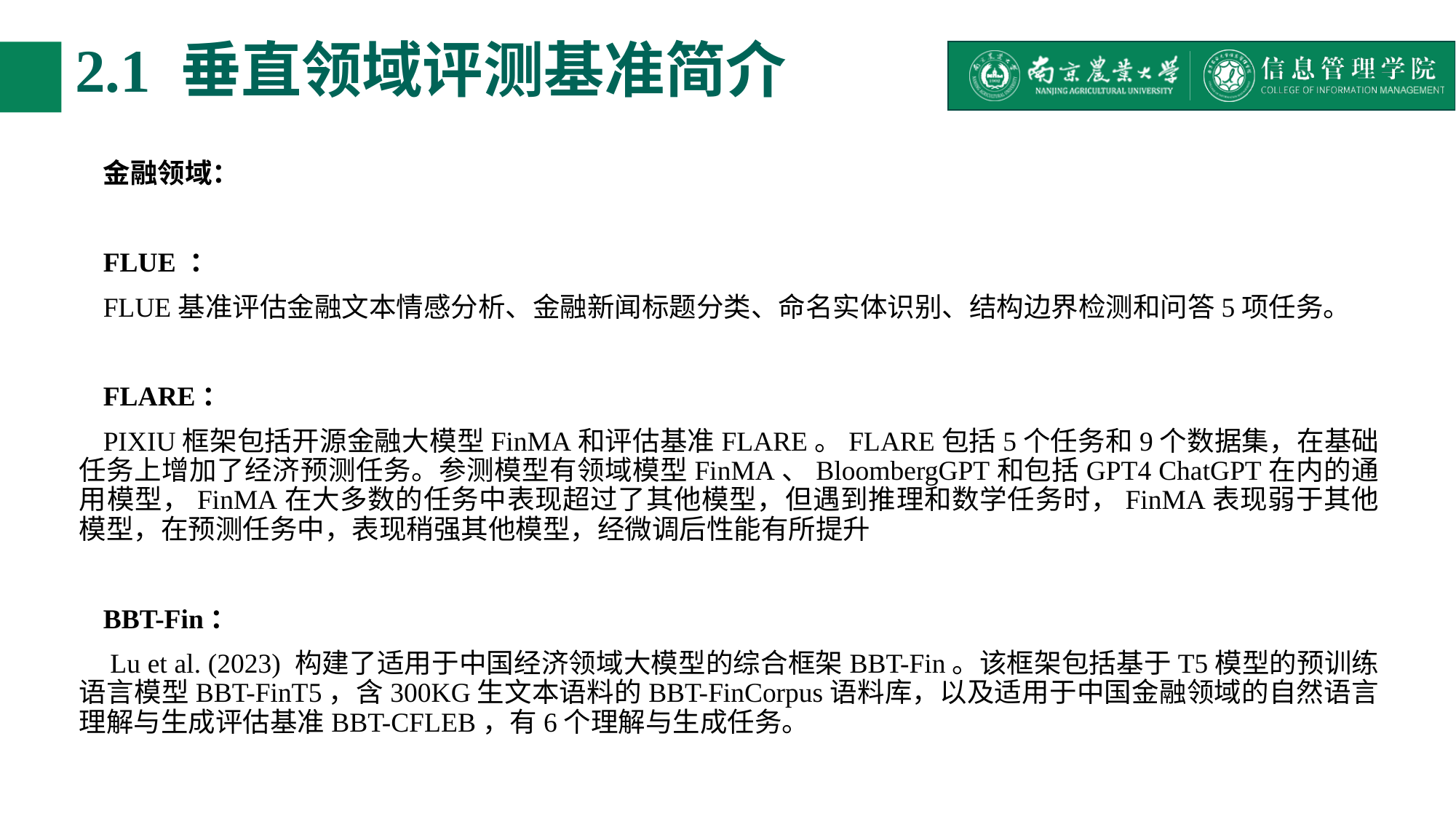

# 2.1 垂直领域评测基准简介
金融领域：

FLUE ：
FLUE基准评估金融文本情感分析、金融新闻标题分类、命名实体识别、结构边界检测和问答5项任务。

FLARE：
PIXIU框架包括开源金融大模型FinMA和评估基准FLARE。FLARE包括5个任务和9个数据集，在基础任务上增加了经济预测任务。参测模型有领域模型FinMA、BloombergGPT和包括GPT4 ChatGPT在内的通用模型，FinMA在大多数的任务中表现超过了其他模型，但遇到推理和数学任务时，FinMA表现弱于其他模型，在预测任务中，表现稍强其他模型，经微调后性能有所提升

BBT-Fin：
 Lu et al. (2023) 构建了适用于中国经济领域大模型的综合框架BBT-Fin。该框架包括基于T5模型的预训练语言模型BBT-FinT5，含300KG生文本语料的BBT-FinCorpus语料库，以及适用于中国金融领域的自然语言理解与生成评估基准BBT-CFLEB，有6个理解与生成任务。